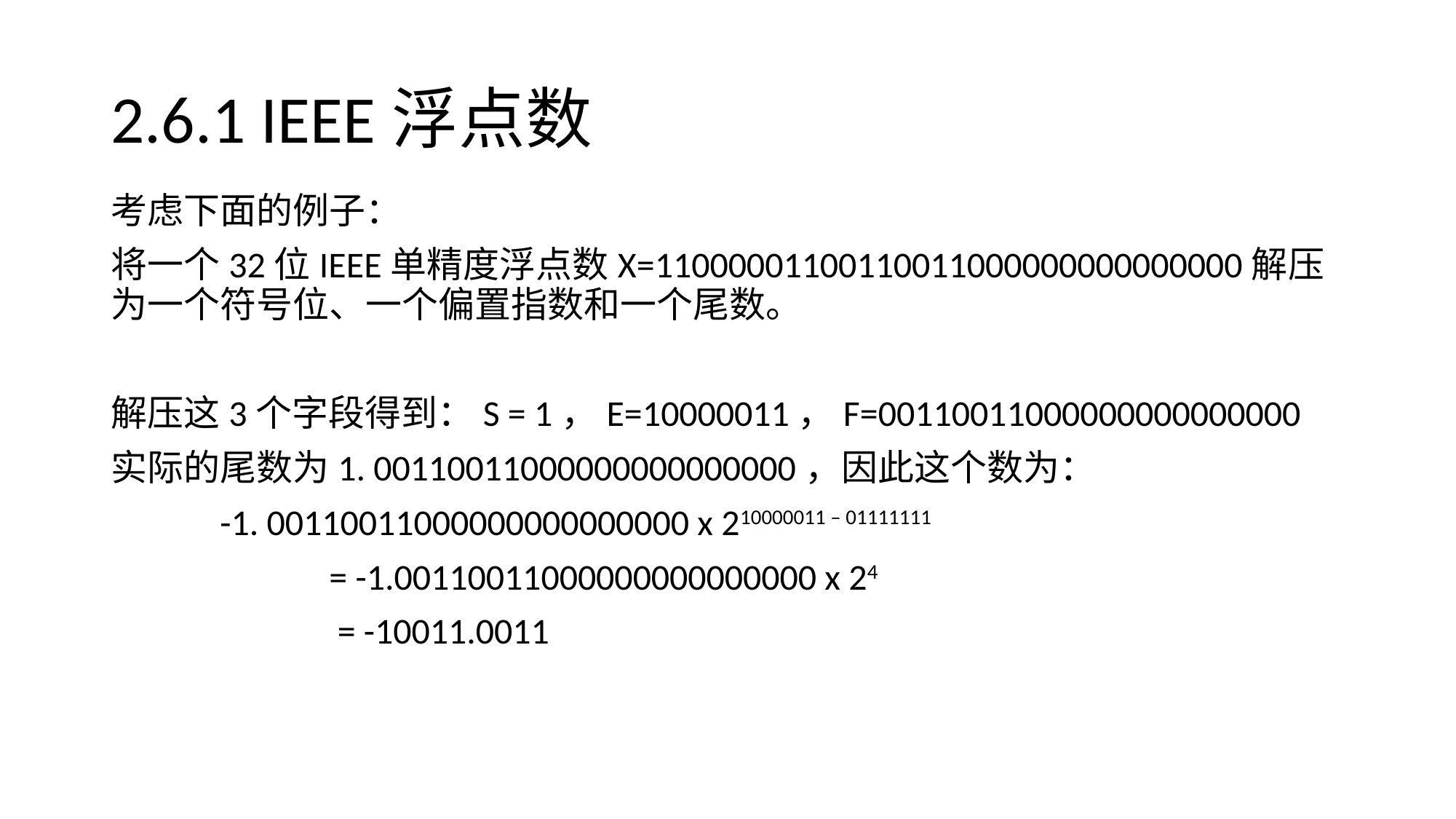

# 2.6.1 IEEE浮点数
考虑下面的例子：
将一个32位IEEE单精度浮点数X=11000001100110011000000000000000解压为一个符号位、一个偏置指数和一个尾数。

解压这3个字段得到：S = 1，E=10000011，F=00110011000000000000000
实际的尾数为1. 00110011000000000000000，因此这个数为：
	-1. 00110011000000000000000 x 210000011 – 01111111
		= -1.00110011000000000000000 x 24
		 = -10011.0011